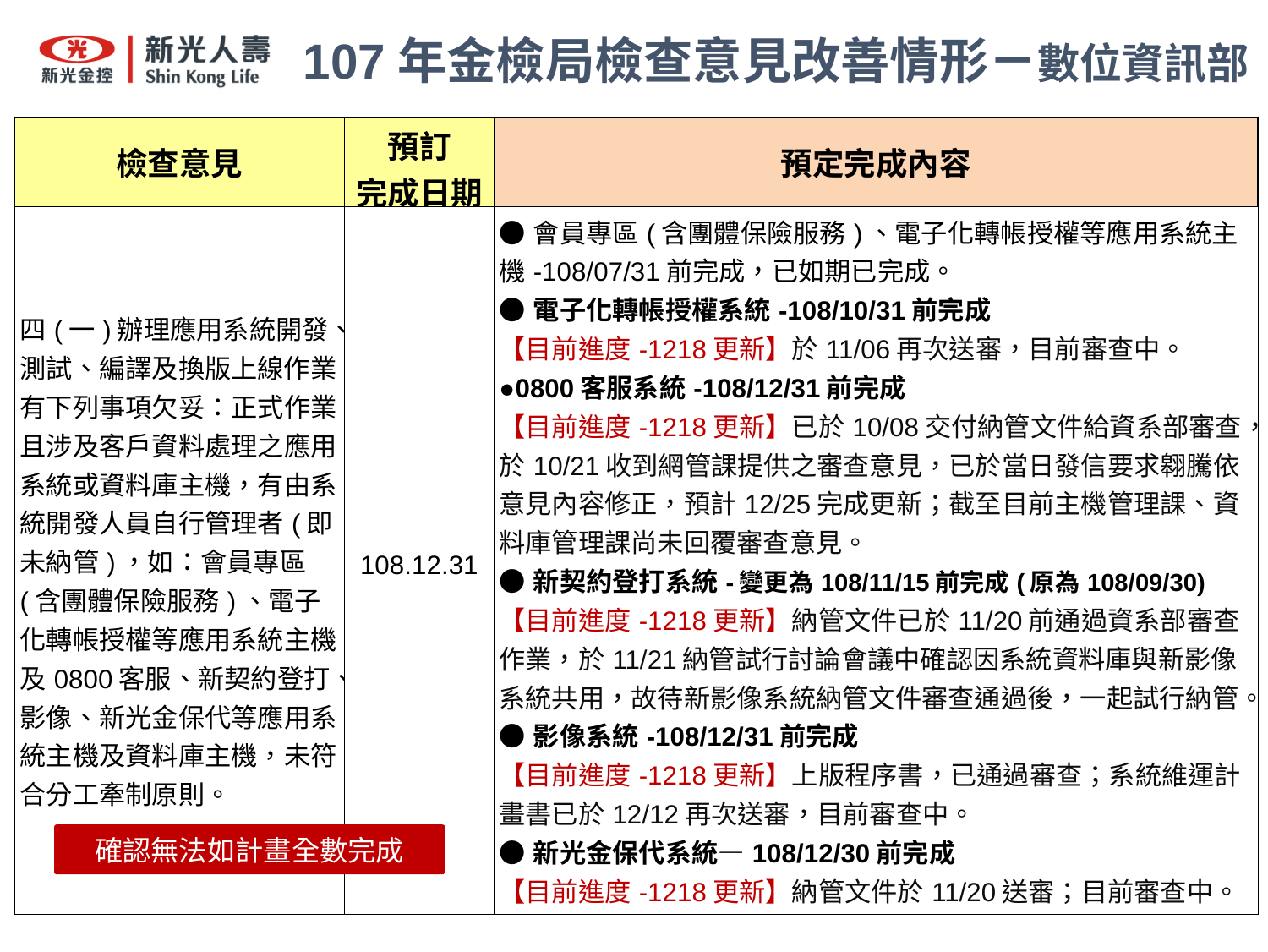

107年金檢局檢查意見改善情形－數位資訊部
| 檢查意見 | 預訂 完成日期 | 預定完成內容 |
| --- | --- | --- |
| 四(一)辦理應用系統開發、測試、編譯及換版上線作業，有下列事項欠妥：正式作業且涉及客戶資料處理之應用系統或資料庫主機，有由系統開發人員自行管理者(即未納管)，如：會員專區(含團體保險服務)、電子化轉帳授權等應用系統主機，及0800客服、新契約登打、影像、新光金保代等應用系統主機及資料庫主機，未符合分工牽制原則。 | 108.12.31 | ●會員專區(含團體保險服務)、電子化轉帳授權等應用系統主機-108/07/31前完成，已如期已完成。 ●電子化轉帳授權系統-108/10/31前完成 【目前進度-1218更新】於11/06再次送審，目前審查中。 ●0800客服系統-108/12/31前完成 【目前進度-1218更新】已於10/08交付納管文件給資系部審查，於10/21收到網管課提供之審查意見，已於當日發信要求翱騰依意見內容修正，預計12/25完成更新；截至目前主機管理課、資料庫管理課尚未回覆審查意見。 ●新契約登打系統-變更為108/11/15前完成(原為108/09/30) 【目前進度-1218更新】納管文件已於11/20前通過資系部審查作業，於11/21納管試行討論會議中確認因系統資料庫與新影像系統共用，故待新影像系統納管文件審查通過後，一起試行納管。 ●影像系統-108/12/31前完成 【目前進度-1218更新】上版程序書，已通過審查；系統維運計畫書已於12/12再次送審，目前審查中。 ●新光金保代系統—108/12/30前完成 【目前進度-1218更新】納管文件於11/20送審；目前審查中。 |
確認無法如計畫全數完成